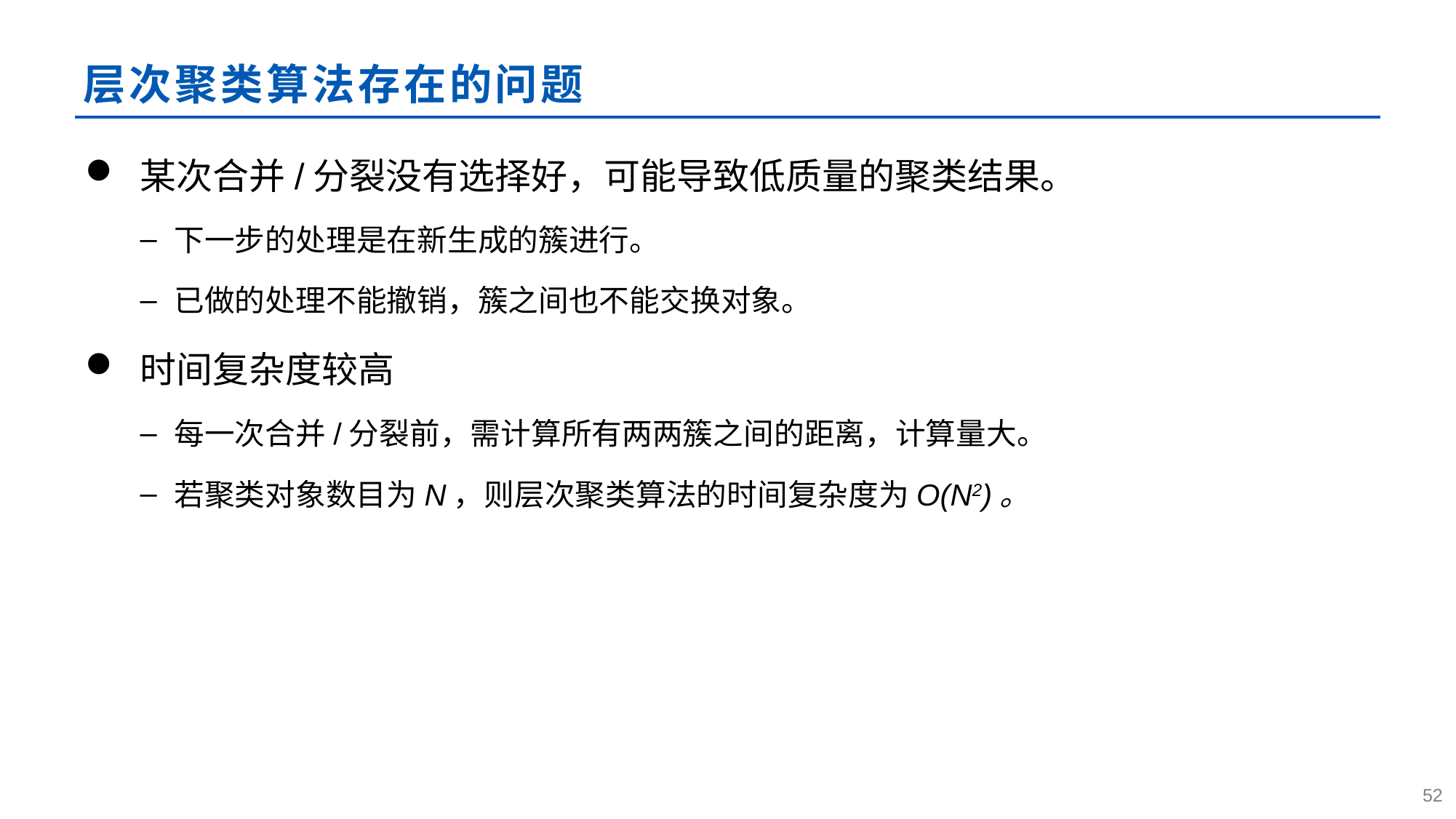

# 层次聚类算法存在的问题
某次合并/分裂没有选择好，可能导致低质量的聚类结果。
下一步的处理是在新生成的簇进行。
已做的处理不能撤销，簇之间也不能交换对象。
时间复杂度较高
每一次合并/分裂前，需计算所有两两簇之间的距离，计算量大。
若聚类对象数目为N，则层次聚类算法的时间复杂度为O(N2)。
52